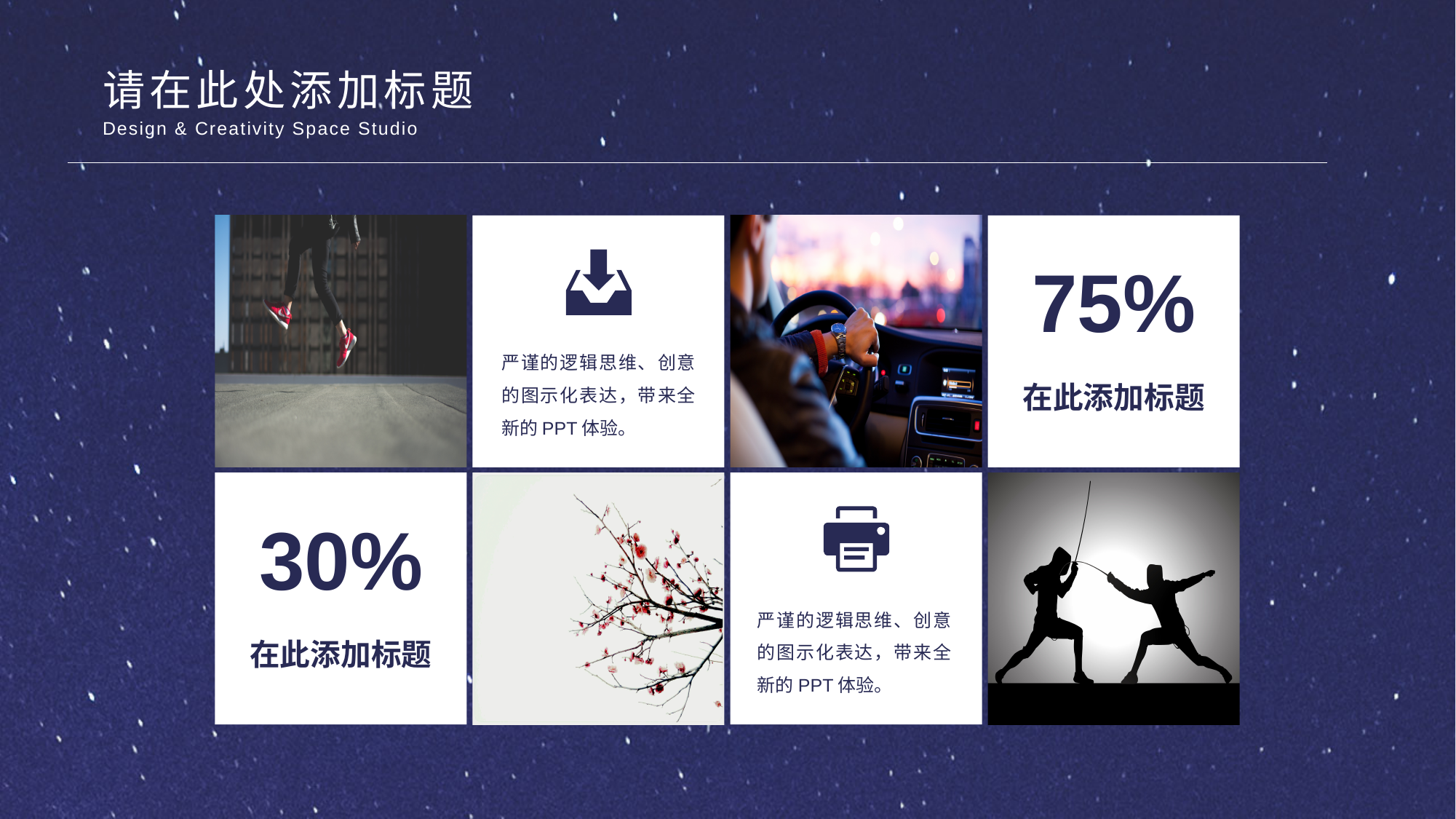

请在此处添加标题
Design & Creativity Space Studio

75%

严谨的逻辑思维、创意的图示化表达，带来全新的PPT体验。

在此添加标题

30%

严谨的逻辑思维、创意的图示化表达，带来全新的PPT体验。

在此添加标题